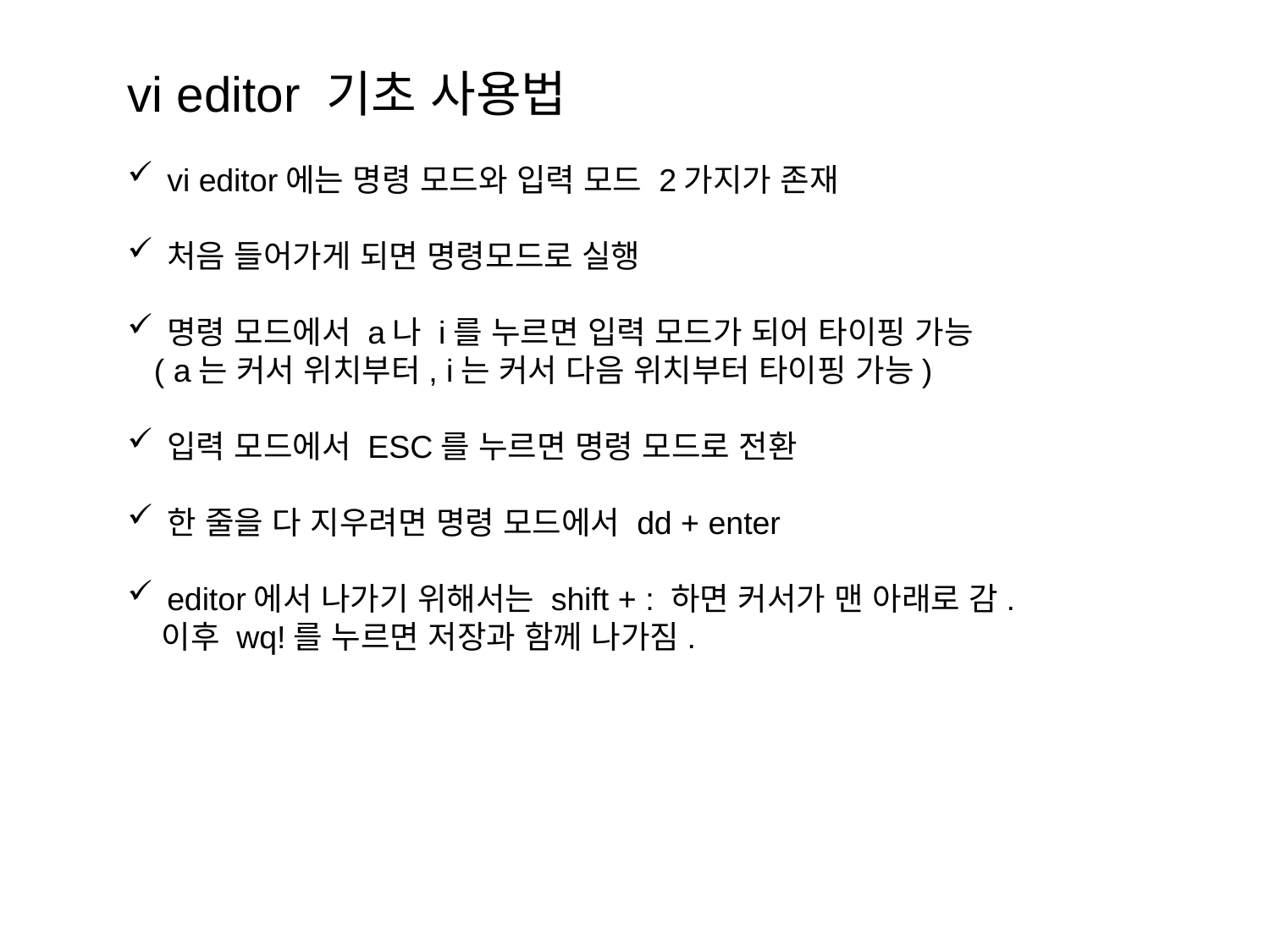

vi editor 기초 사용법

vi editor에는 명령 모드와 입력 모드 2가지가 존재

처음 들어가게 되면 명령모드로 실행

명령 모드에서 a나 i를 누르면 입력 모드가 되어 타이핑 가능
   ( a는 커서 위치부터, i는 커서 다음 위치부터 타이핑 가능)

입력 모드에서 ESC를 누르면 명령 모드로 전환

한 줄을 다 지우려면 명령 모드에서 dd + enter

editor에서 나가기 위해서는 shift + : 하면 커서가 맨 아래로 감.
   이후 wq!를 누르면 저장과 함께 나가짐.